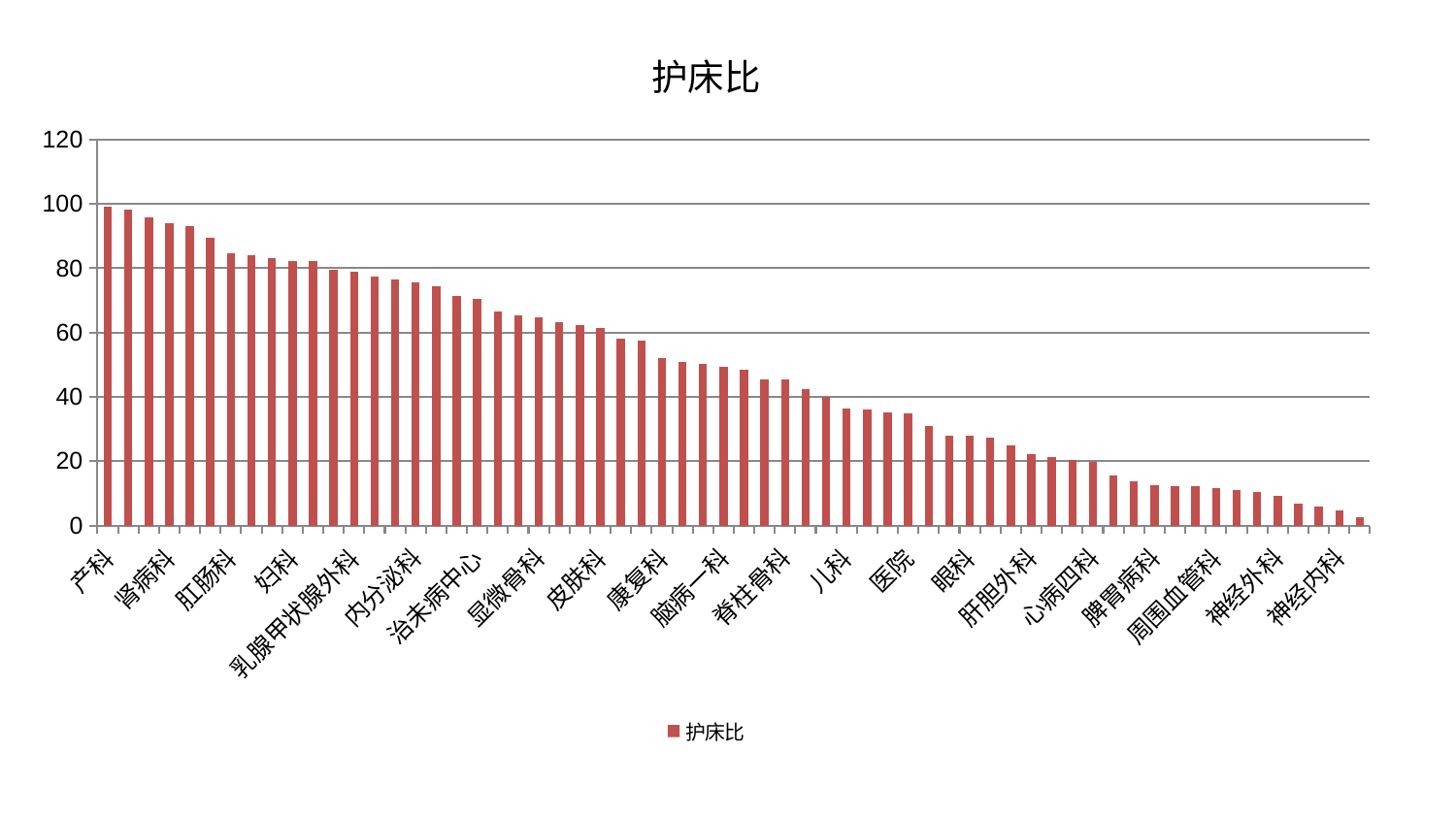

### Chart: 护床比

| Category | 护床比 |
|---|---|
| 产科 | 99.2095463462525 |
| 东区肾病科 | 98.15466092429239 |
| 微创骨科 | 95.77337487153387 |
| 肾病科 | 93.99412800318838 |
| 身心医学科 | 92.97739173628582 |
| 针灸科 | 89.52490765200156 |
| 肛肠科 | 84.54075068664197 |
| 血液科 | 84.18035112529108 |
| 骨科 | 83.04595692636416 |
| 妇科 | 82.2307398052007 |
| 普通外科 | 82.20637559212321 |
| 东区重症医学科 | 79.4098835727242 |
| 乳腺甲状腺外科 | 78.96795517347594 |
| 脑病二科 | 77.40167185996636 |
| 肿瘤内科 | 76.5739318603062 |
| 内分泌科 | 75.6711163682505 |
| 运动损伤骨科 | 74.51211015574397 |
| 妇科妇二科合并 | 71.38071006738313 |
| 治未病中心 | 70.34160527061735 |
| 综合内科 | 66.48903397069654 |
| 肾脏内科 | 65.46061016264564 |
| 显微骨科 | 64.69181009647862 |
| 西区重症医学科 | 63.312544571887955 |
| 创伤骨科 | 62.45624093413402 |
| 皮肤科 | 61.302909696803034 |
| 心病二科 | 58.23281642738958 |
| 关节骨科 | 57.38087864276413 |
| 康复科 | 52.02711210162418 |
| 消化内科 | 50.86475750975625 |
| 推拿科 | 50.25329425302405 |
| 脑病一科 | 49.2534881028186 |
| 小儿骨科 | 48.594759396089195 |
| 妇二科 | 45.51886605190945 |
| 脊柱骨科 | 45.38131534135419 |
| 泌尿外科 | 42.46428612723878 |
| 重症医学科 | 40.09887597382556 |
| 儿科 | 36.3437821894947 |
| 口腔科 | 36.071290574018235 |
| 老年医学科 | 35.128978106130425 |
| 医院 | 34.70550042835321 |
| 脾胃科消化科合并 | 30.852630250534684 |
| 呼吸内科 | 28.032270025496643 |
| 眼科 | 27.9981291005315 |
| 小儿推拿科 | 27.313550993037584 |
| 风湿病科 | 24.980416535283688 |
| 肝胆外科 | 22.314982286690288 |
| 胸外科 | 21.19867608510948 |
| 美容皮肤科 | 20.379025356920046 |
| 心病四科 | 19.81188771247606 |
| 心病三科 | 15.647705345018537 |
| 男科 | 13.581454009414129 |
| 脾胃病科 | 12.601590632960358 |
| 心病一科 | 12.315626706350313 |
| 中医外治中心 | 12.19853068436949 |
| 周围血管科 | 11.625295960957294 |
| 中医经典科 | 10.9028896759235 |
| 心血管内科 | 10.31506139707159 |
| 神经外科 | 9.211881502946317 |
| 肝病科 | 6.798003689994503 |
| 脑病三科 | 6.006646075197408 |
| 神经内科 | 4.7635619962903775 |
| 耳鼻喉科 | 2.686100073287223 |
167